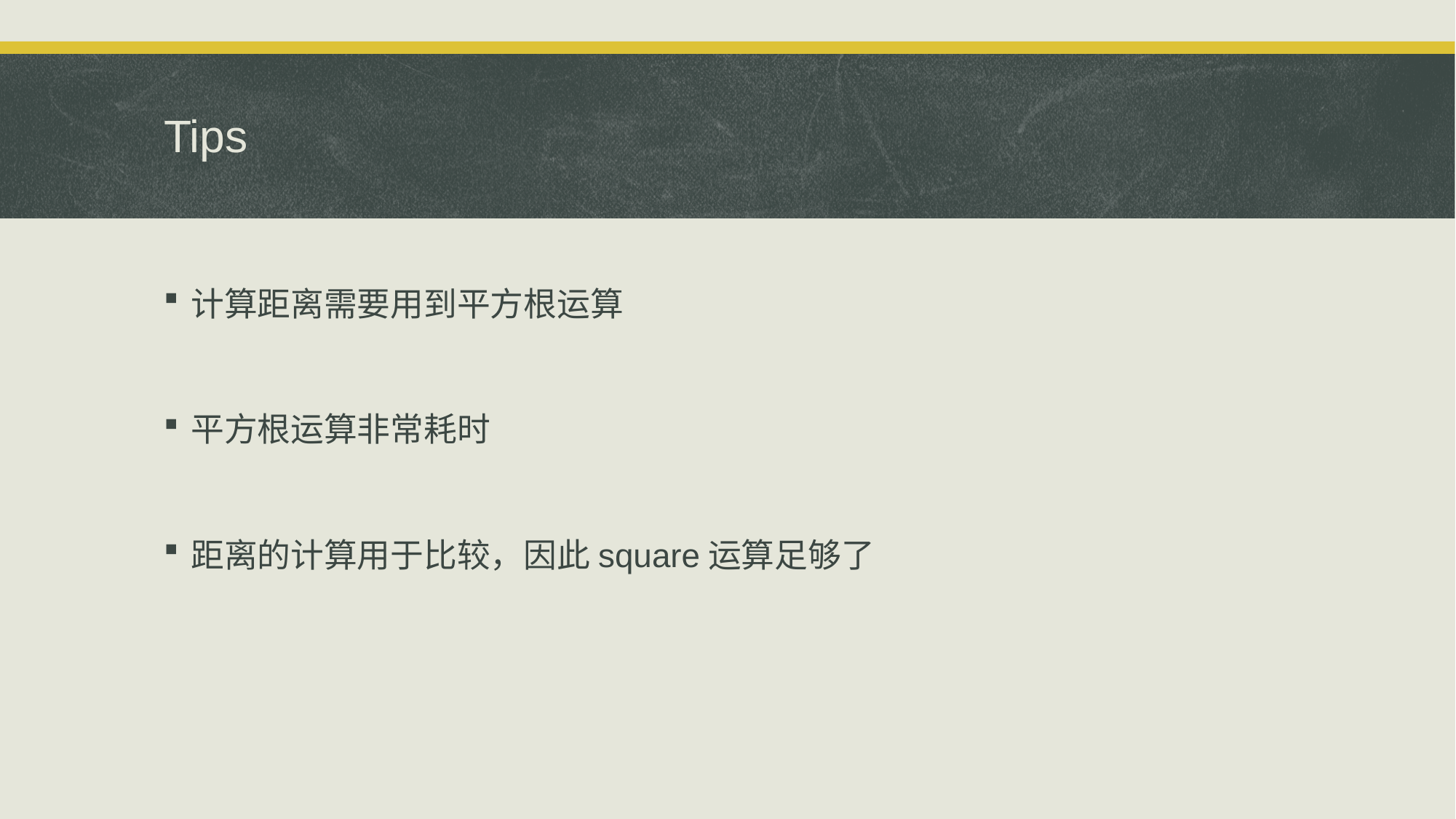

# Tips
计算距离需要用到平方根运算

平方根运算非常耗时

距离的计算用于比较，因此square运算足够了